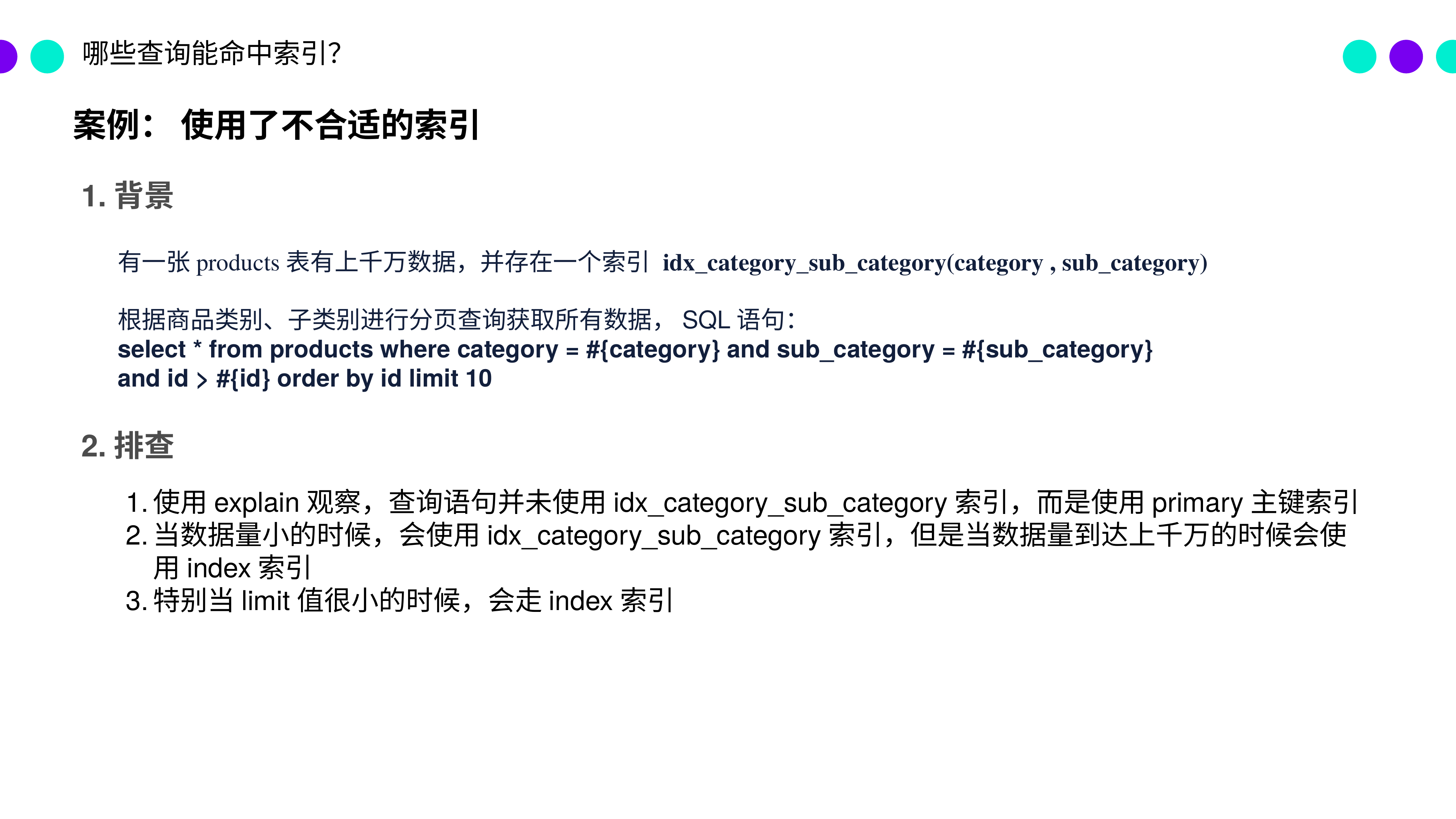

哪些查询能命中索引？

案例： 使用了不合适的索引
1.背景
有一张products表有上千万数据，并存在一个索引 idx_category_sub_category(category , sub_category)

根据商品类别、子类别进行分页查询获取所有数据，SQL语句：
select * from products where category = #{category} and sub_category = #{sub_category}
and id > #{id} order by id limit 10
2.排查
使用explain观察，查询语句并未使用idx_category_sub_category索引，而是使用primary主键索引
当数据量小的时候，会使用idx_category_sub_category索引，但是当数据量到达上千万的时候会使用index索引
特别当limit值很小的时候，会走index索引